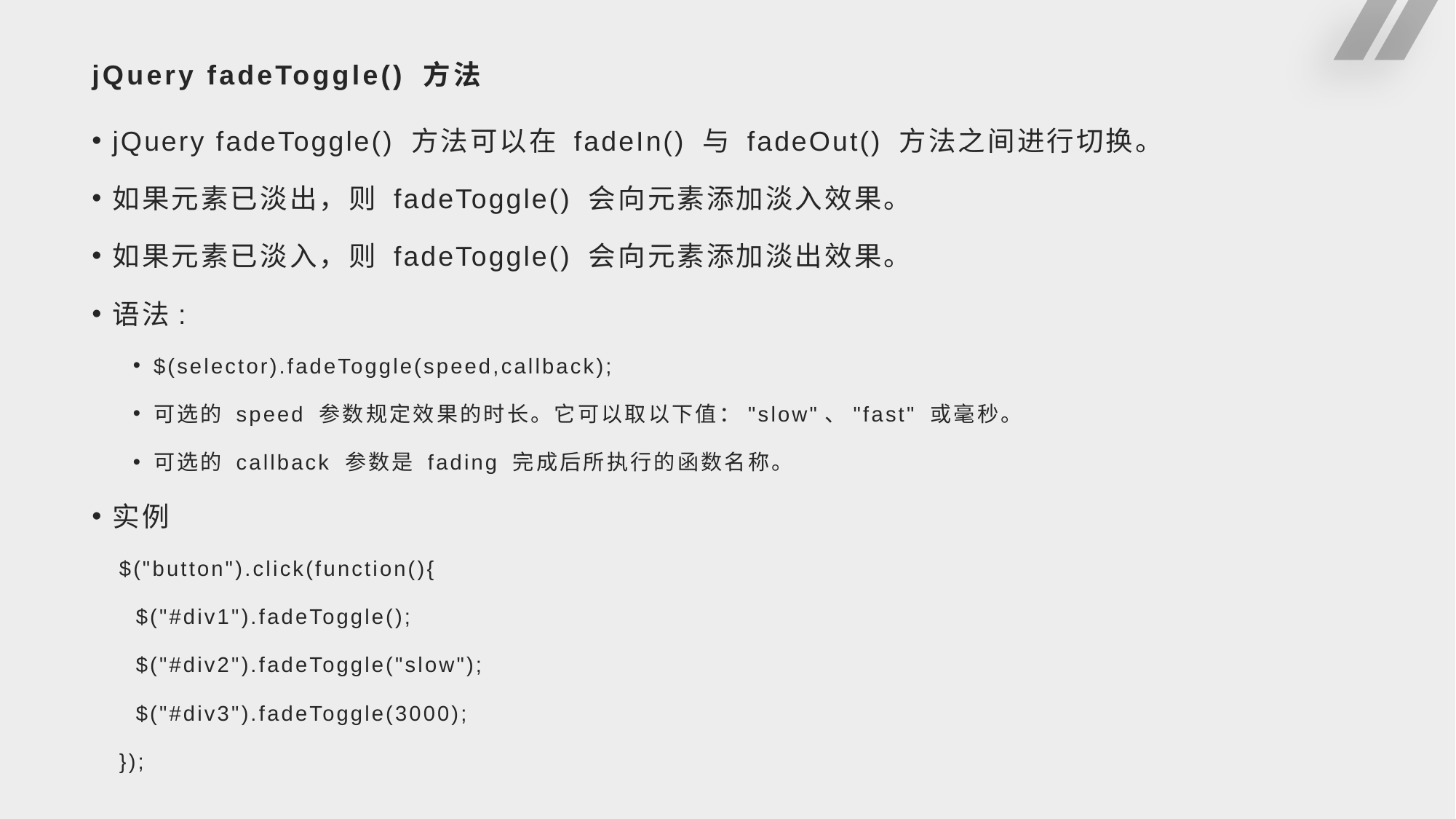

# jQuery fadeToggle() 方法
jQuery fadeToggle() 方法可以在 fadeIn() 与 fadeOut() 方法之间进行切换。
如果元素已淡出，则 fadeToggle() 会向元素添加淡入效果。
如果元素已淡入，则 fadeToggle() 会向元素添加淡出效果。
语法:
$(selector).fadeToggle(speed,callback);
可选的 speed 参数规定效果的时长。它可以取以下值："slow"、"fast" 或毫秒。
可选的 callback 参数是 fading 完成后所执行的函数名称。
实例
$("button").click(function(){
  $("#div1").fadeToggle();
  $("#div2").fadeToggle("slow");
  $("#div3").fadeToggle(3000);
});